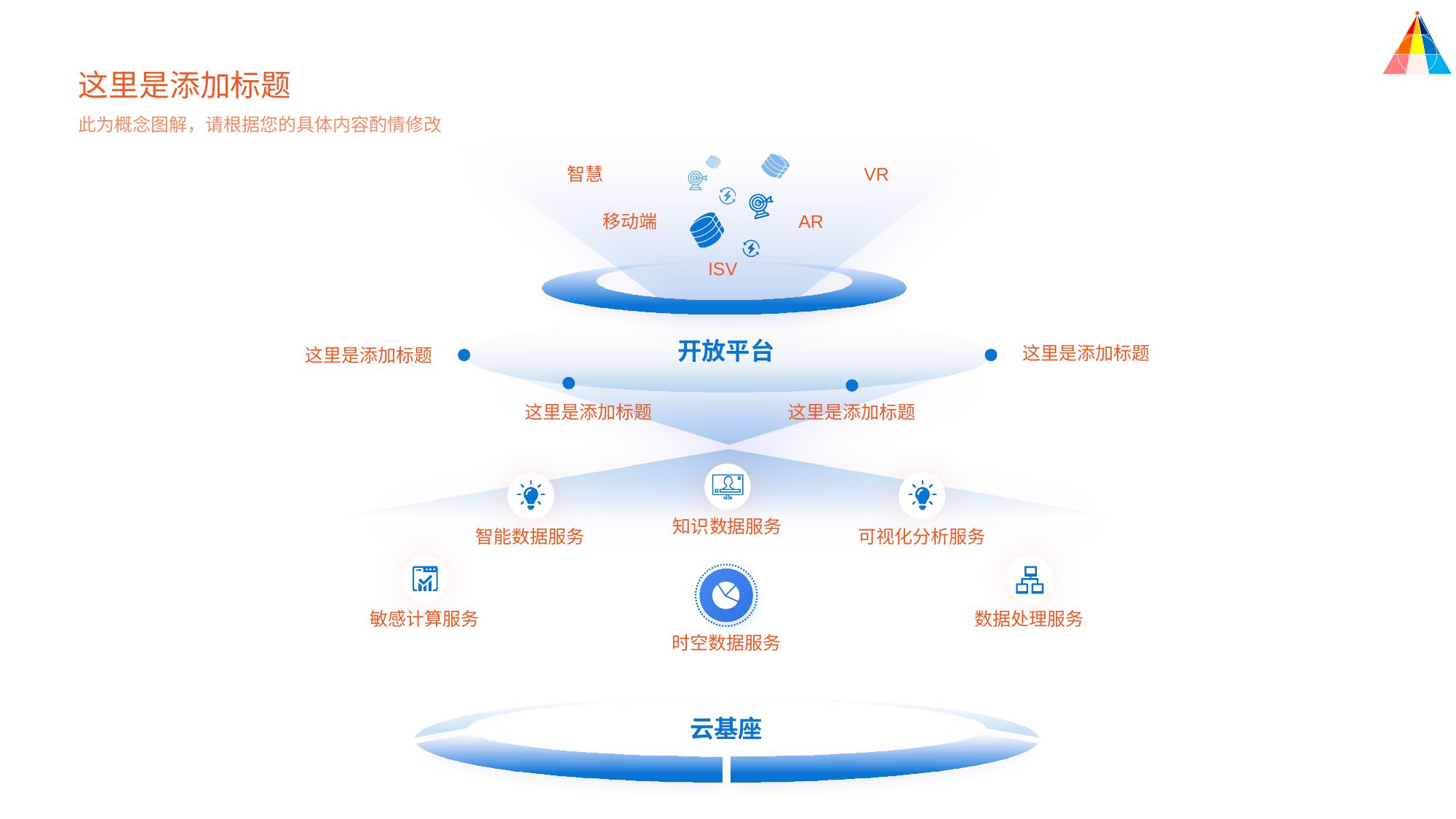

这里是添加标题
此为概念图解，请根据您的具体内容酌情修改

智慧
VR

移动端
AR

ISV

开放平台
这里是添加标题
这里是添加标题

这里是添加标题
这里是添加标题

知识数据服务
智能数据服务
可视化分析服务

敏感计算服务
数据处理服务
时空数据服务

云基座